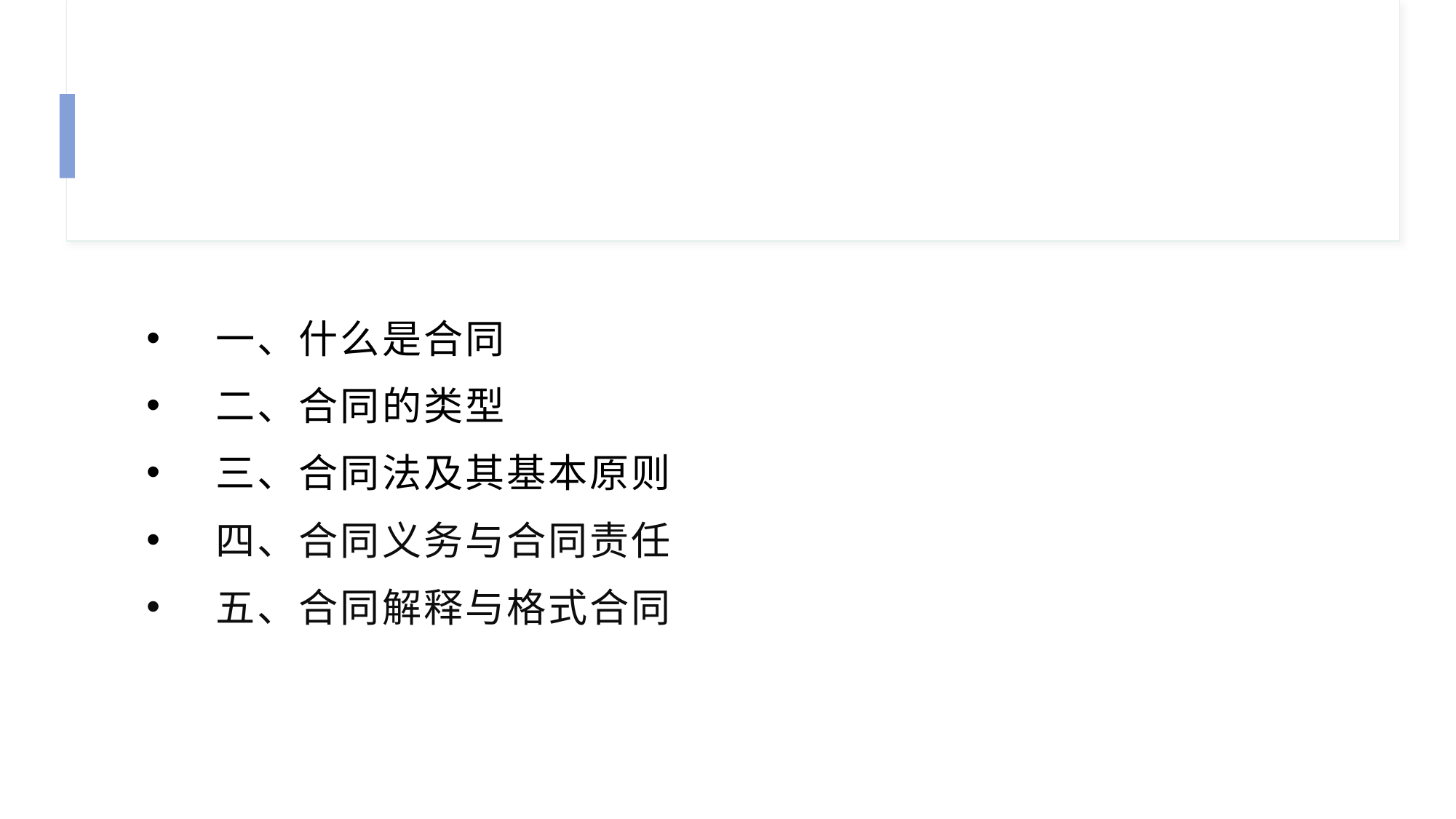

#
   一、什么是合同
   二、合同的类型
   三、合同法及其基本原则
   四、合同义务与合同责任
   五、合同解释与格式合同